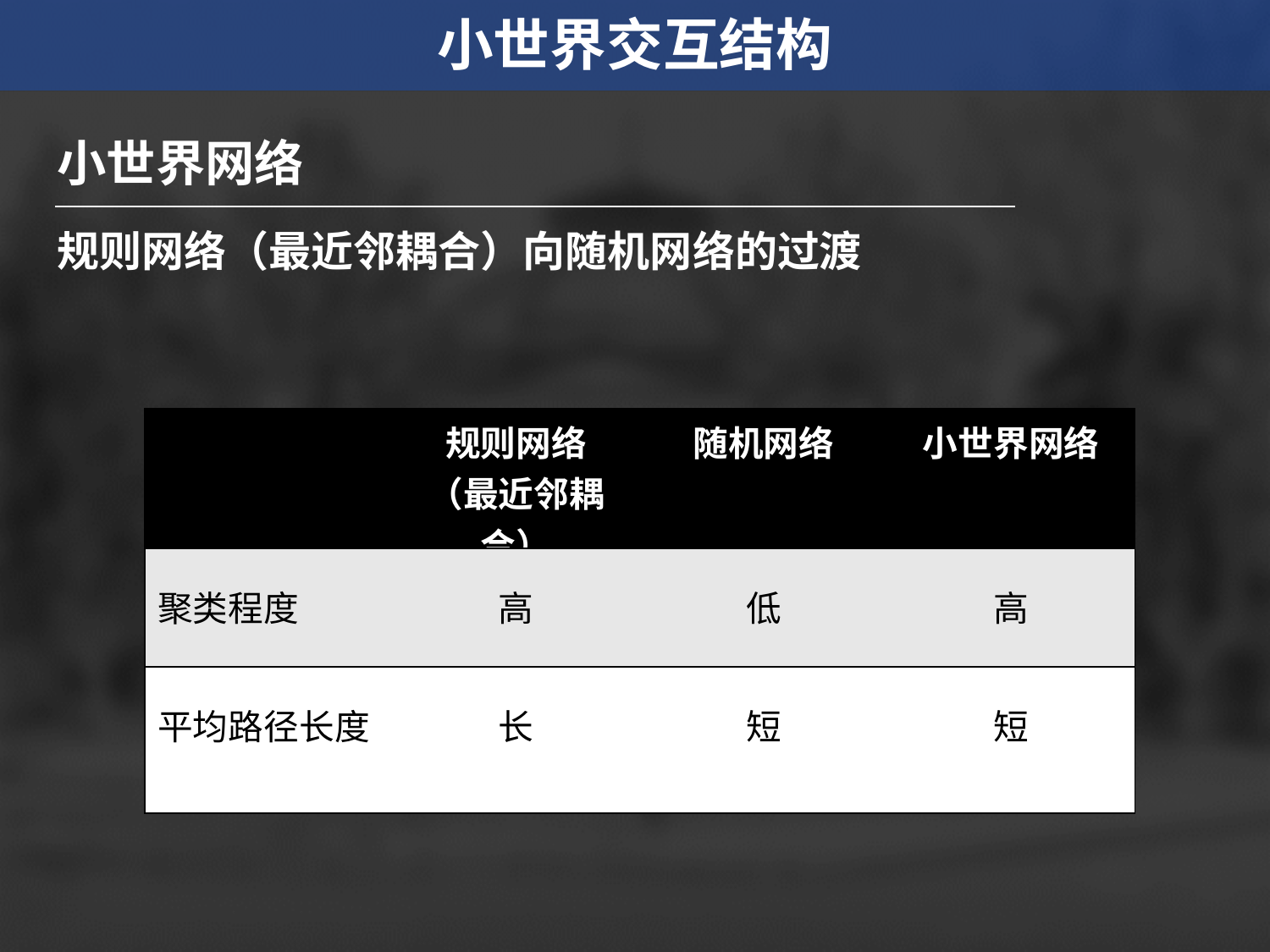

小世界交互结构

小世界网络
规则网络（最近邻耦合）向随机网络的过渡
|  | 规则网络 （最近邻耦合） | 随机网络 | 小世界网络 |
| --- | --- | --- | --- |
| 聚类程度 | 高 | 低 | 高 |
| 平均路径长度 | 长 | 短 | 短 |